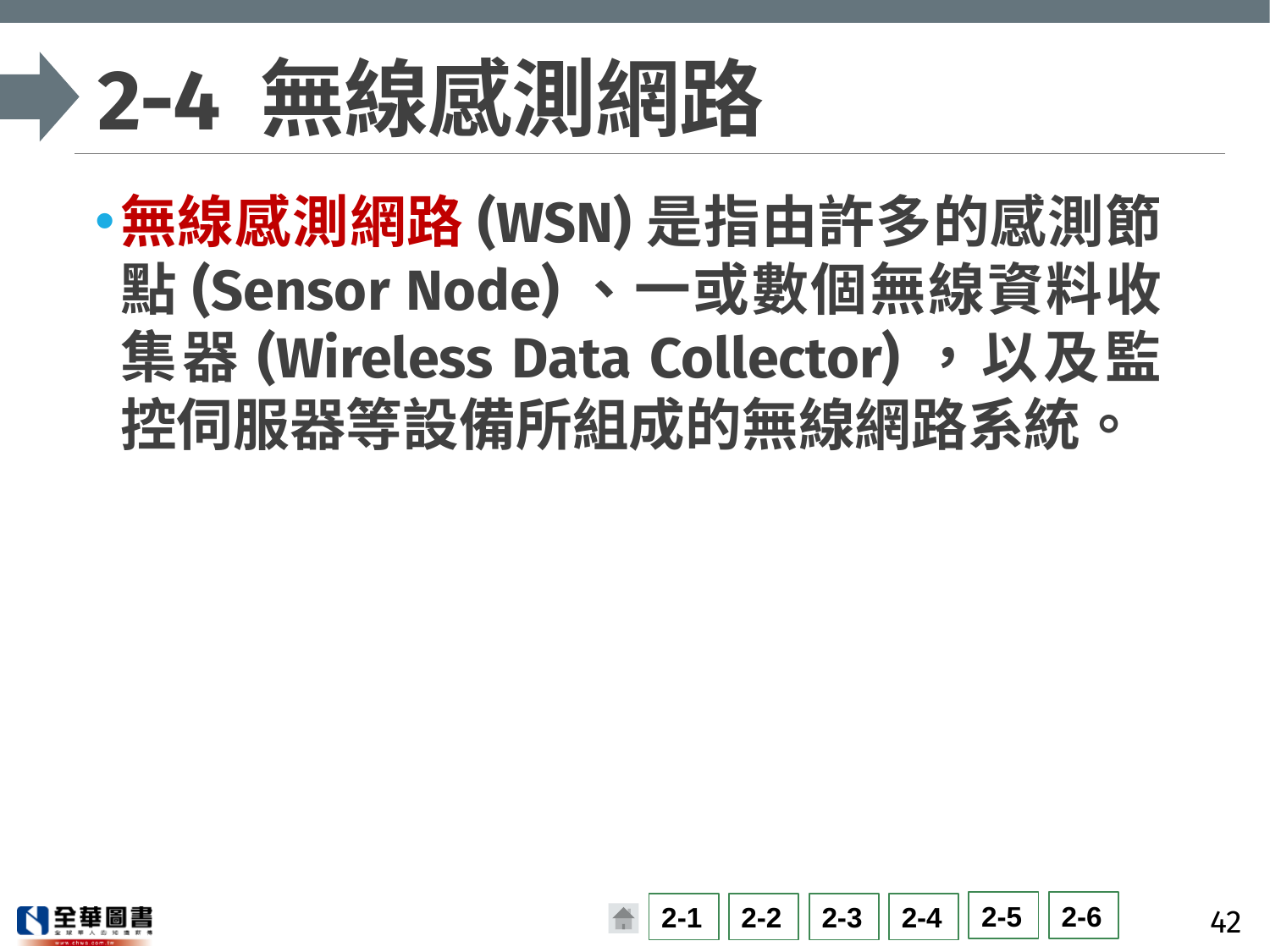

# 2-4 無線感測網路
無線感測網路(WSN)是指由許多的感測節點(Sensor Node)、一或數個無線資料收集器(Wireless Data Collector)，以及監控伺服器等設備所組成的無線網路系統。
42